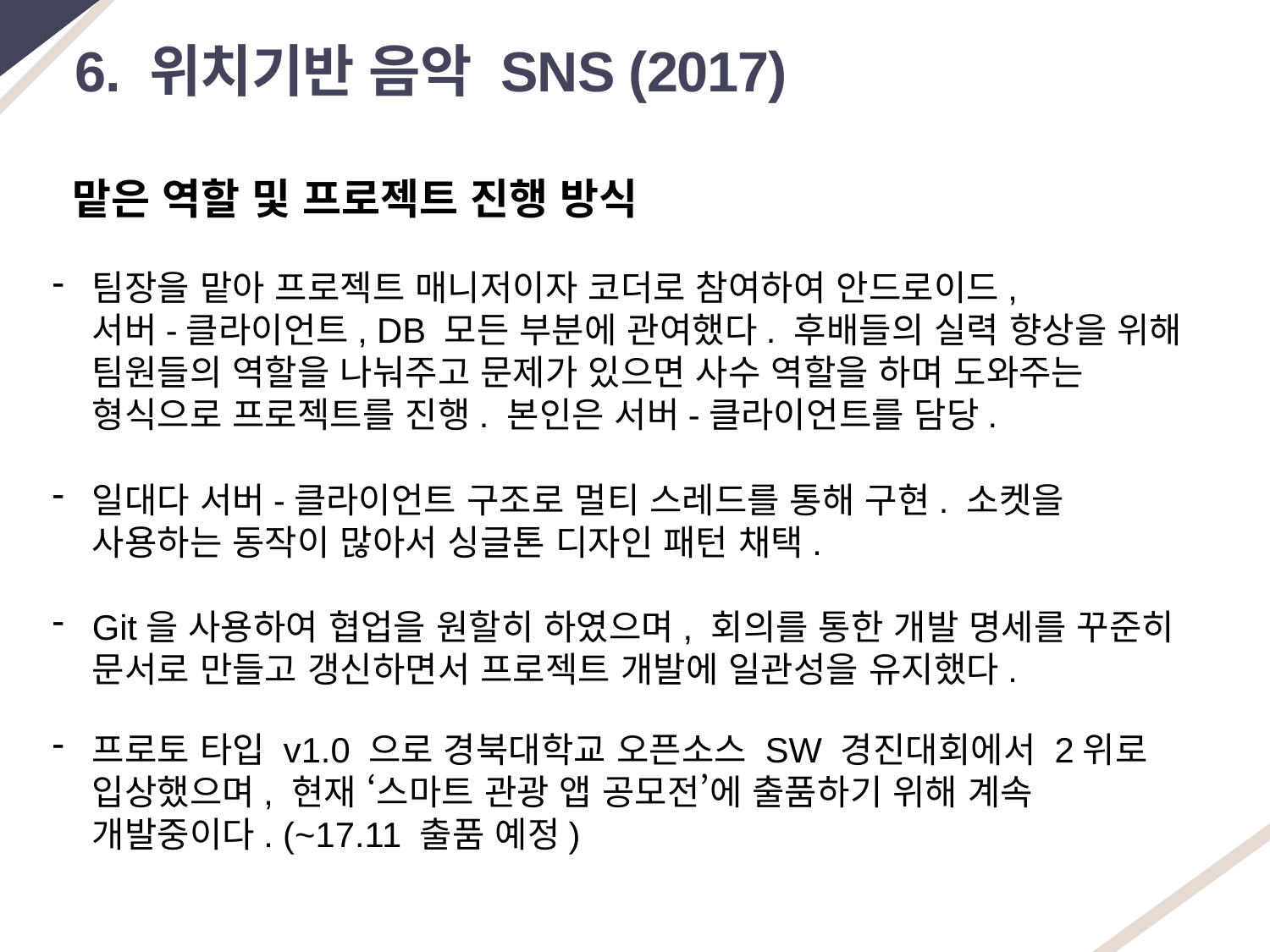

6. 위치기반 음악 SNS (2017)
맡은 역할 및 프로젝트 진행 방식

팀장을 맡아 프로젝트 매니저이자 코더로 참여하여 안드로이드,
서버-클라이언트, DB 모든 부분에 관여했다. 후배들의 실력 향상을 위해 팀원들의 역할을 나눠주고 문제가 있으면 사수 역할을 하며 도와주는 형식으로 프로젝트를 진행. 본인은 서버-클라이언트를 담당.

일대다 서버-클라이언트 구조로 멀티 스레드를 통해 구현. 소켓을 사용하는 동작이 많아서 싱글톤 디자인 패턴 채택.

Git을 사용하여 협업을 원할히 하였으며, 회의를 통한 개발 명세를 꾸준히 문서로 만들고 갱신하면서 프로젝트 개발에 일관성을 유지했다.
프로토 타입 v1.0 으로 경북대학교 오픈소스 SW 경진대회에서 2위로 입상했으며, 현재 ‘스마트 관광 앱 공모전’에 출품하기 위해 계속 개발중이다. (~17.11 출품 예정)